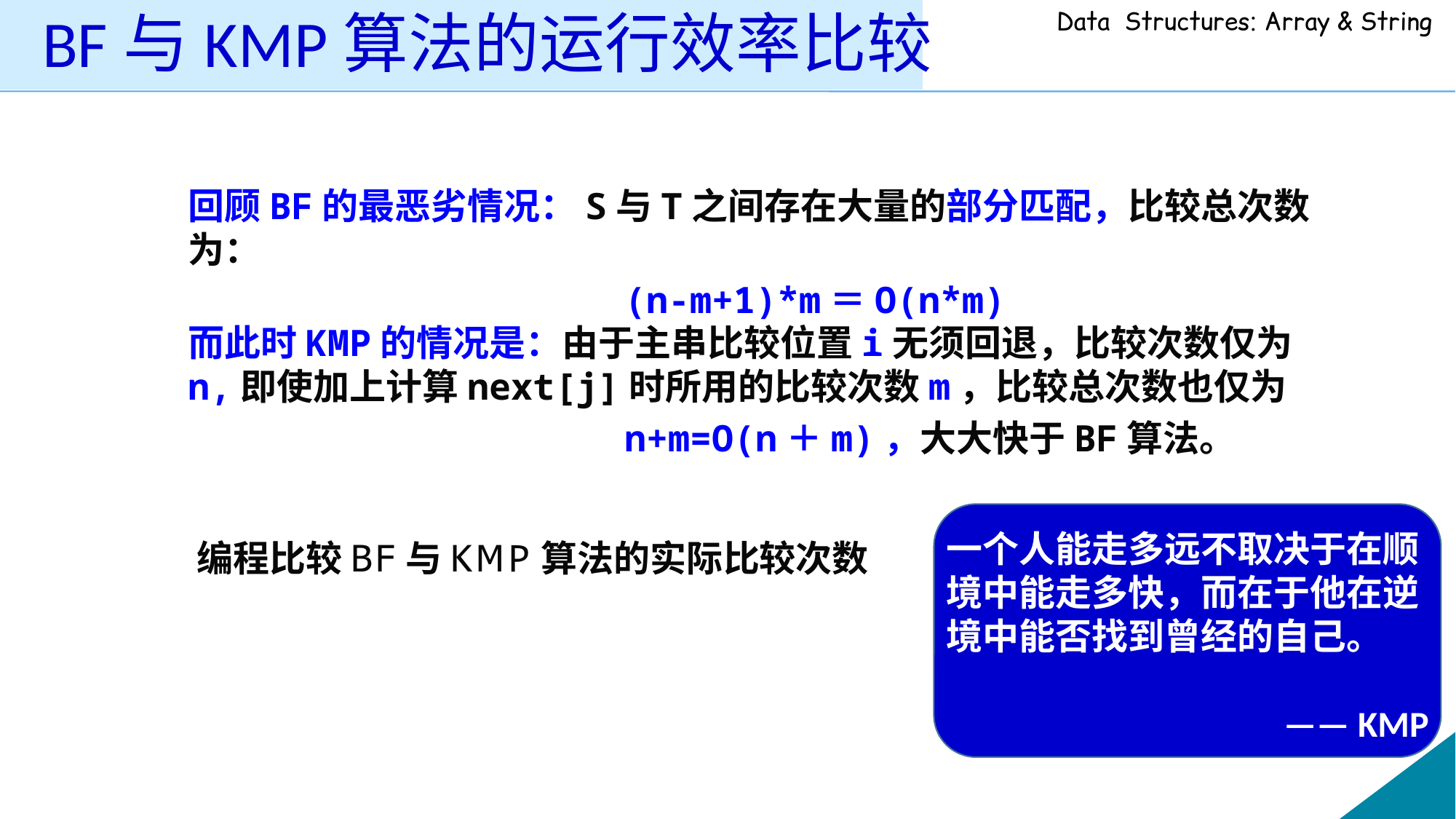

# BF与KMP算法的运行效率比较
回顾BF的最恶劣情况：S与T之间存在大量的部分匹配，比较总次数为：
                    (n-m+1)*m＝O(n*m)
而此时KMP的情况是：由于主串比较位置i无须回退，比较次数仅为n,即使加上计算next[j]时所用的比较次数m，比较总次数也仅为
                    n+m=O(n＋m)，大大快于BF算法。
一个人能走多远不取决于在顺境中能走多快，而在于他在逆境中能否找到曾经的自己。

—— KMP
编程比较BF与KMP算法的实际比较次数